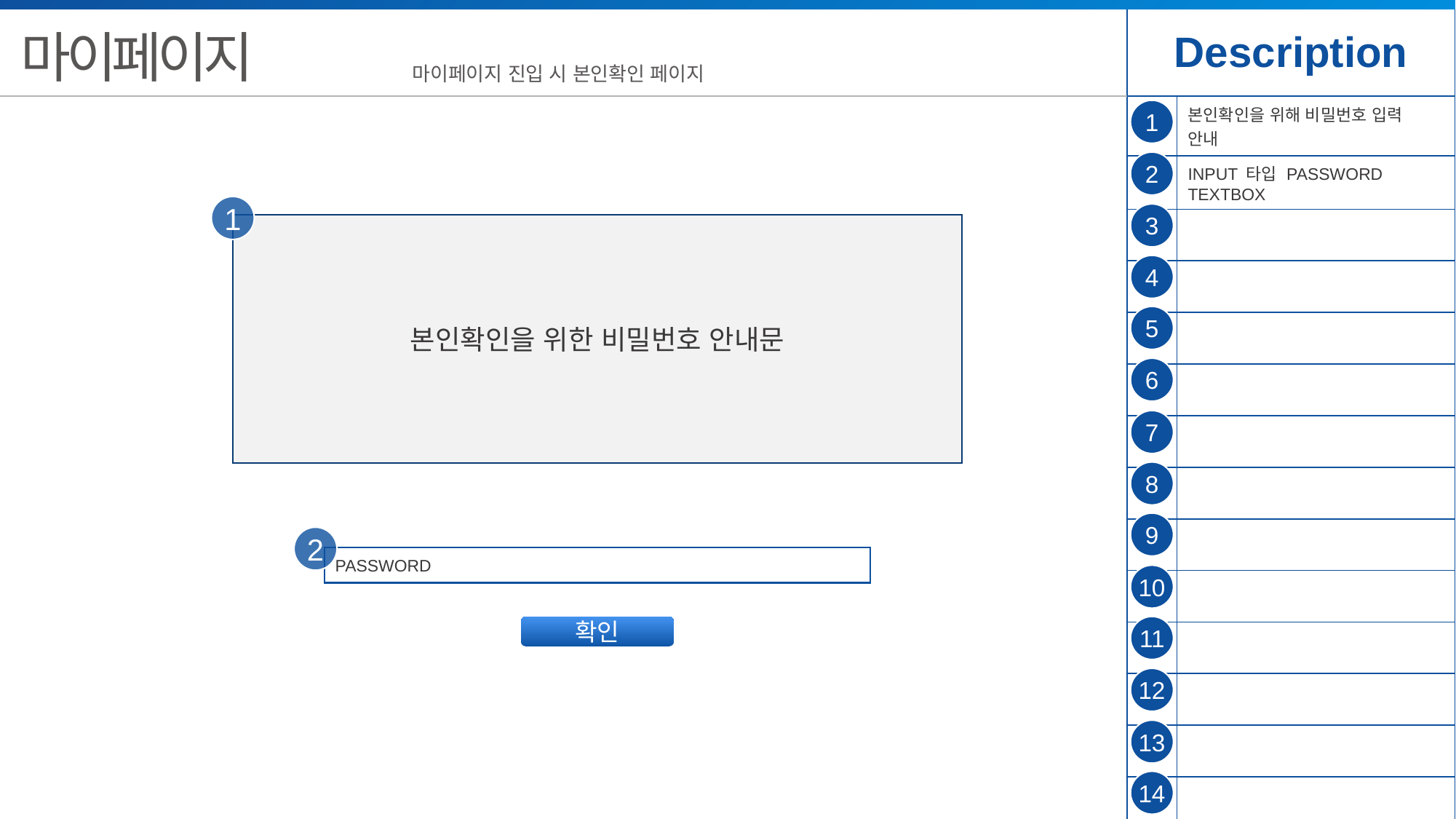

| Description |  |
| --- | --- |
|  | 본인확인을 위해 비밀번호 입력 안내 |
|  | INPUT 타입 PASSWORD TEXTBOX |
|  |  |
|  |  |
|  |  |
|  |  |
|  |  |
|  |  |
|  |  |
|  |  |
|  |  |
|  |  |
|  |  |
|  |  |
마이페이지
마이페이지 진입 시 본인확인 페이지
1
2
1
3
본인확인을 위한 비밀번호 안내문
4
5
6
7
8
9
2
PASSWORD
10
확인
11
12
13
14